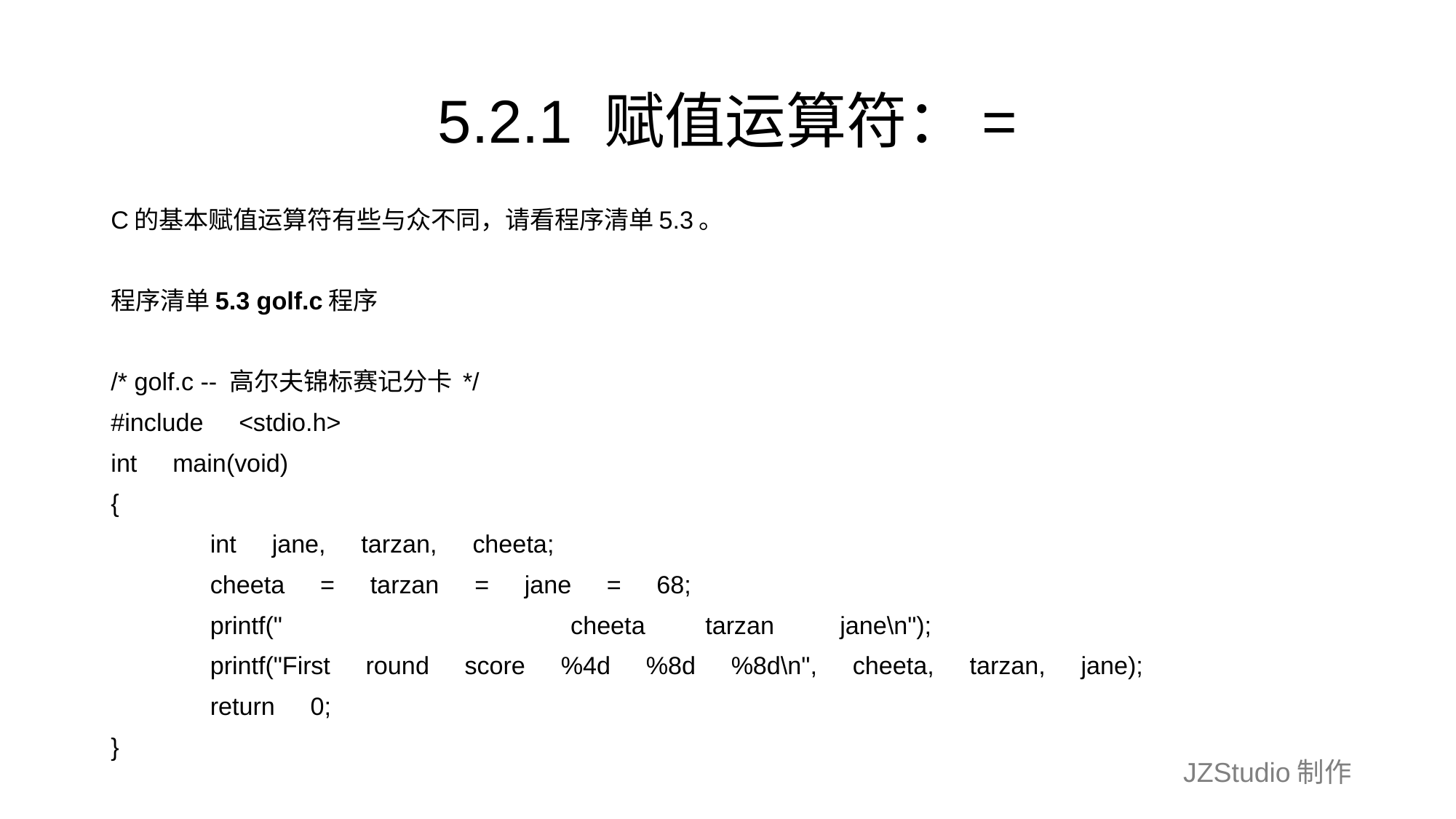

# 5.2.1 赋值运算符：=
C的基本赋值运算符有些与众不同，请看程序清单5.3。

程序清单5.3 golf.c程序

/* golf.c -- 高尔夫锦标赛记分卡 */
#include　<stdio.h>
int　main(void)
{
	int　jane,　tarzan,　cheeta;
	cheeta　=　tarzan　=　jane　=　68;
	printf("　　　　　　　　　　　 cheeta　　tarzan　　 jane\n");
	printf("First　round　score　%4d　%8d　%8d\n",　cheeta,　tarzan,　jane);
	return　0;
}